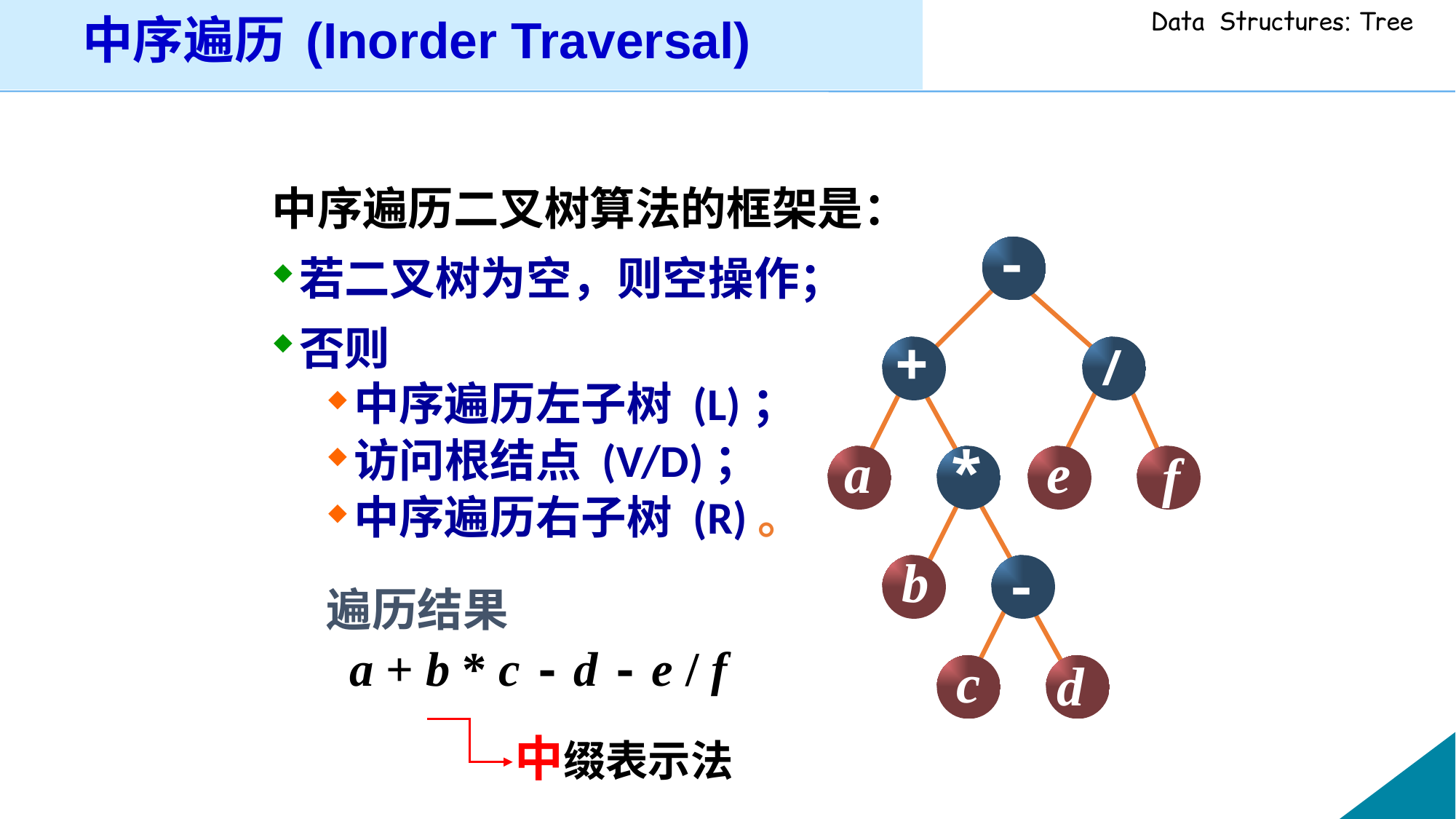

# 中序遍历 (Inorder Traversal)
中序遍历二叉树算法的框架是：
若二叉树为空，则空操作；
否则
中序遍历左子树 (L)；
访问根结点 (V/D)；
中序遍历右子树 (R)。

遍历结果
  a + b * c - d - e / f
-

+
/

*
a
e
f

b
-

c
d

中缀表示法